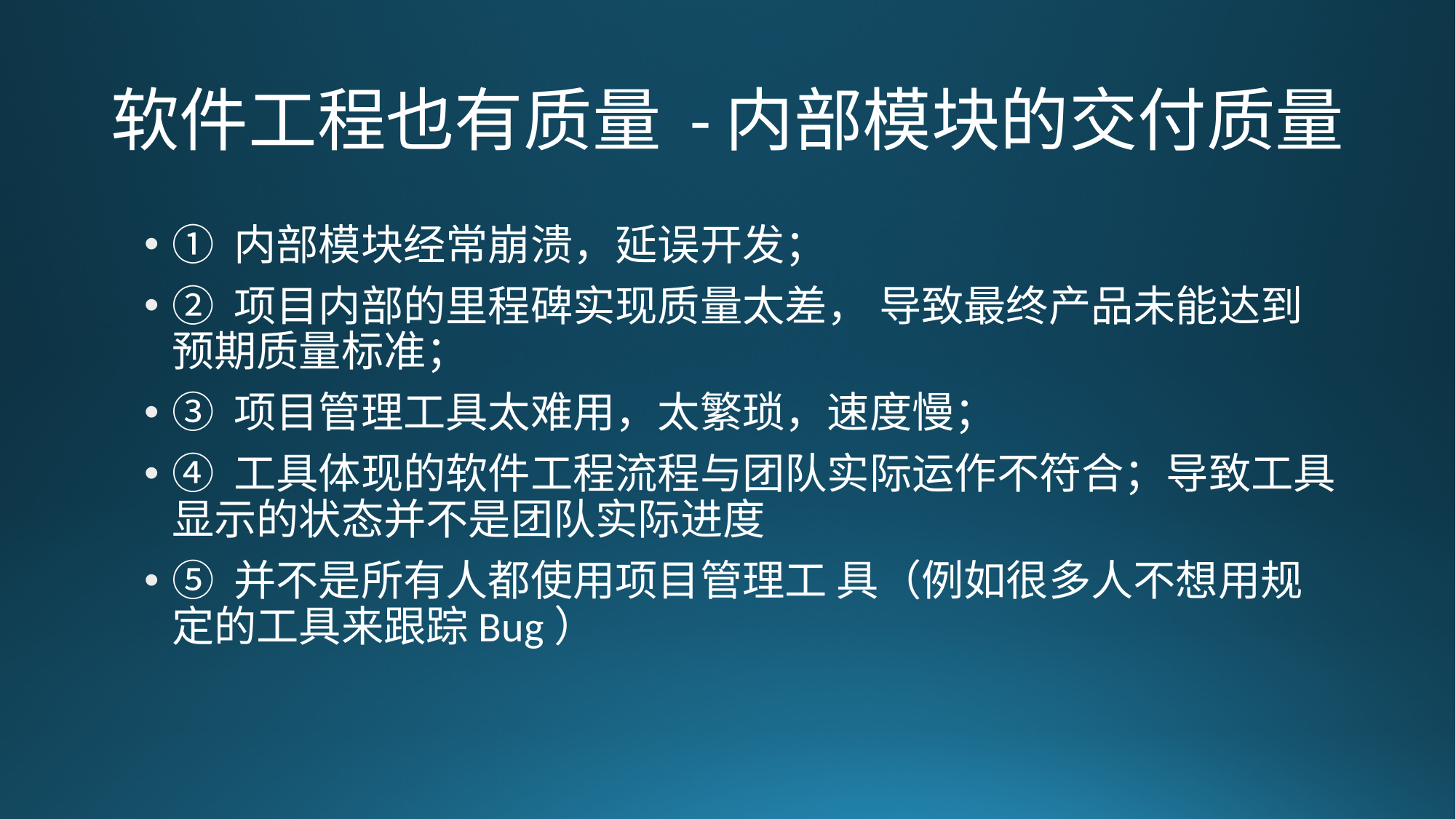

# 软件工程也有质量 -内部模块的交付质量
① 内部模块经常崩溃，延误开发；
② 项目内部的里程碑实现质量太差， 导致最终产品未能达到预期质量标准；
③ 项目管理工具太难用，太繁琐，速度慢；
④ 工具体现的软件工程流程与团队实际运作不符合；导致工具显示的状态并不是团队实际进度
⑤ 并不是所有人都使用项目管理工 具（例如很多人不想用规定的工具来跟踪Bug）